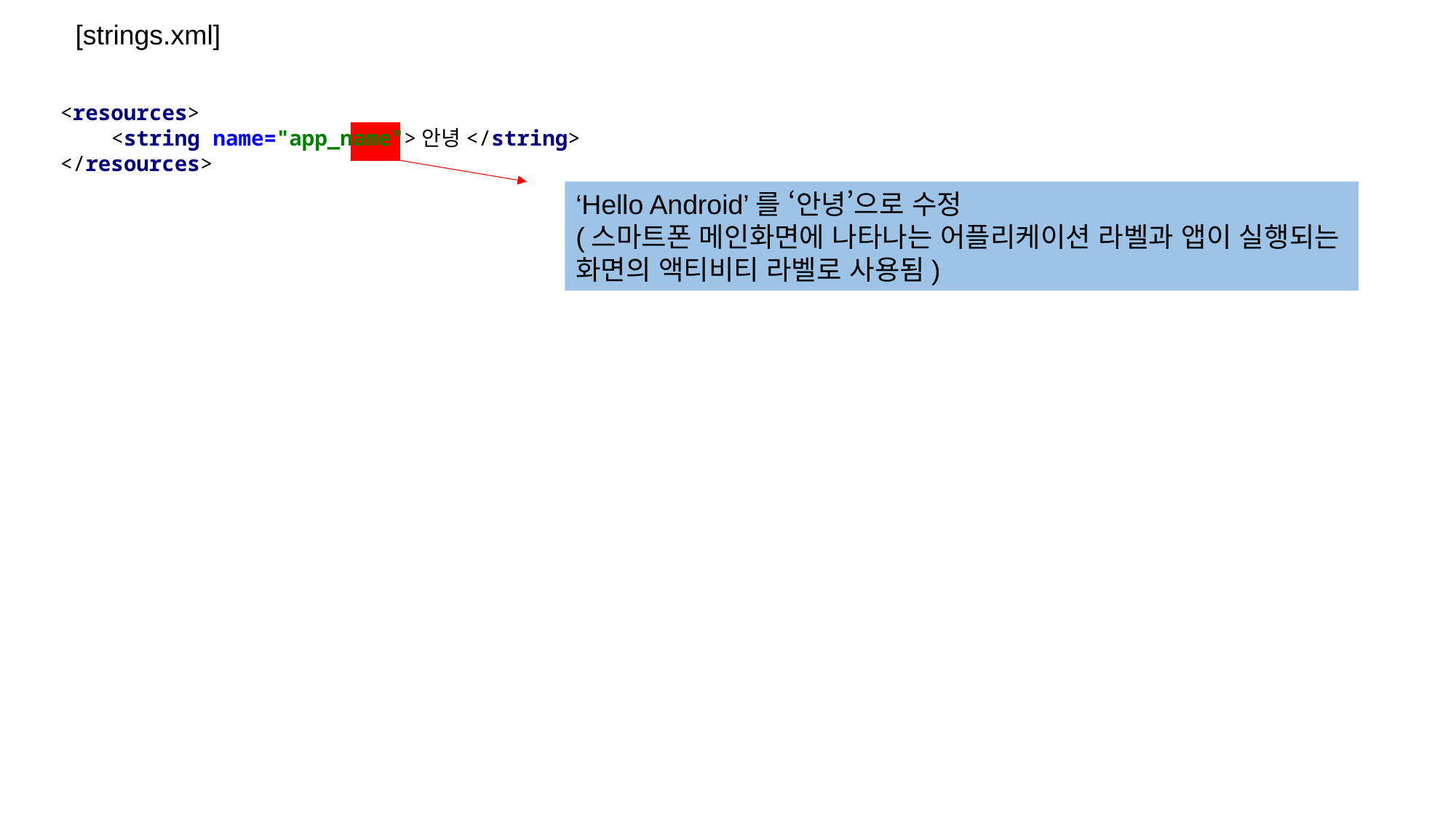

[strings.xml]
<resources>
    <string name="app_name">안녕</string>
</resources>

‘Hello Android’를 ‘안녕’으로 수정
(스마트폰 메인화면에 나타나는 어플리케이션 라벨과 앱이 실행되는
화면의 액티비티 라벨로 사용됨)